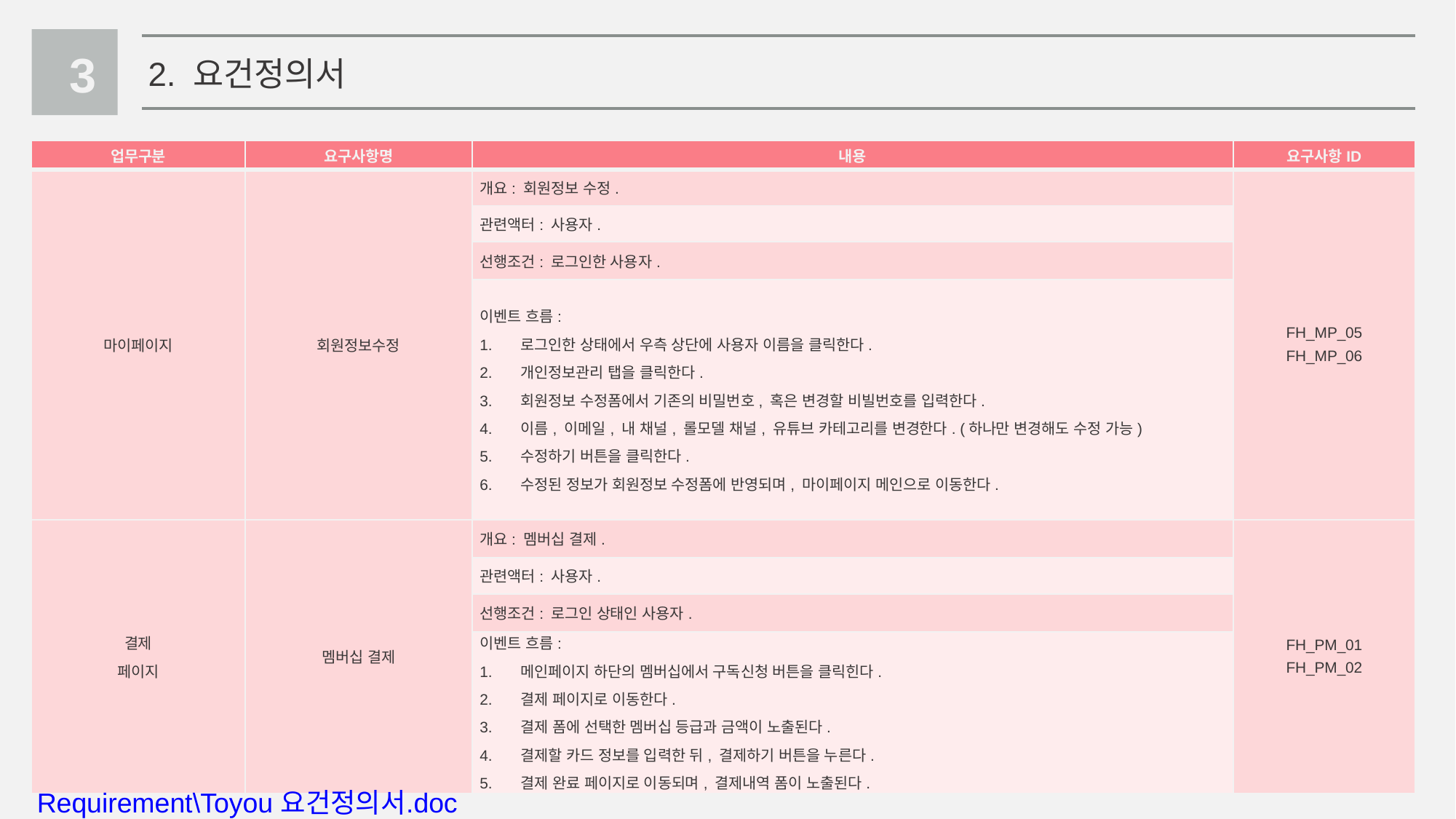

3
2. 요건정의서
| 업무구분 | 요구사항명 | 내용 | 요구사항ID |
| --- | --- | --- | --- |
| 마이페이지 | 회원정보수정 | 개요: 회원정보 수정. | FH\_MP\_05 FH\_MP\_06 |
|  |  | 관련액터: 사용자. |  |
|  |  | 선행조건: 로그인한 사용자. |  |
|  |  | 이벤트 흐름: 로그인한 상태에서 우측 상단에 사용자 이름을 클릭한다. 개인정보관리 탭을 클릭한다. 회원정보 수정폼에서 기존의 비밀번호, 혹은 변경할 비빌번호를 입력한다. 이름, 이메일, 내 채널, 롤모델 채널, 유튜브 카테고리를 변경한다. (하나만 변경해도 수정 가능) 수정하기 버튼을 클릭한다. 수정된 정보가 회원정보 수정폼에 반영되며, 마이페이지 메인으로 이동한다. |  |
| 결제 페이지 | 멤버십 결제 | 개요: 멤버십 결제. | FH\_PM\_01 FH\_PM\_02 |
|  |  | 관련액터: 사용자. |  |
|  |  | 선행조건: 로그인 상태인 사용자. |  |
|  |  | 이벤트 흐름: 메인페이지 하단의 멤버십에서 구독신청 버튼을 클릭힌다. 결제 페이지로 이동한다. 결제 폼에 선택한 멤버십 등급과 금액이 노출된다. 결제할 카드 정보를 입력한 뒤, 결제하기 버튼을 누른다. 결제 완료 페이지로 이동되며, 결제내역 폼이 노출된다. |  |

Requirement\Toyou 요건정의서.doc